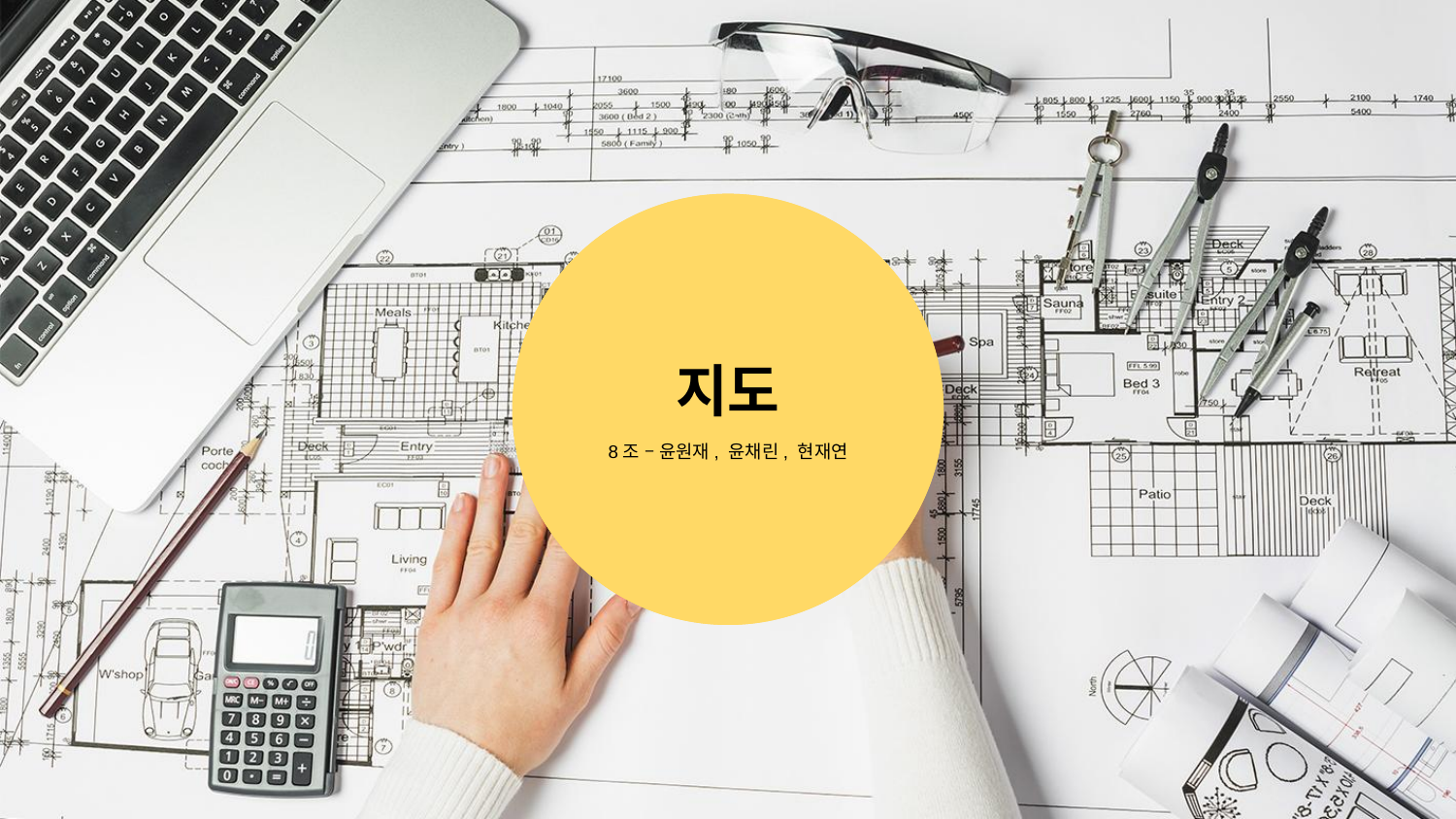

# 지도
8조 – 윤원재, 윤채린, 현재연